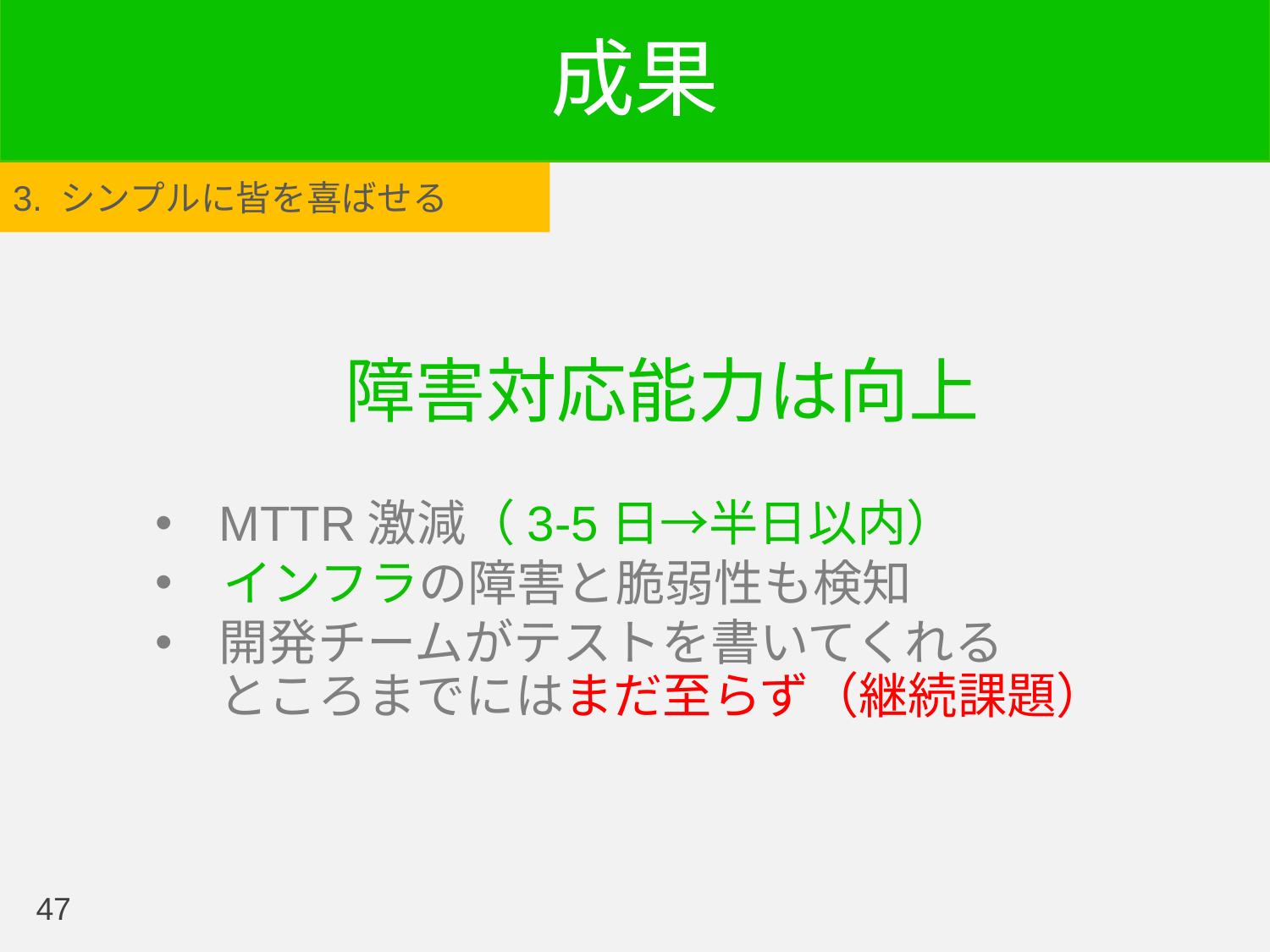

# 成果
3. シンプルに皆を喜ばせる
障害対応能力は向上

MTTR激減（3-5日→半日以内）
 インフラの障害と脆弱性も検知
開発チームがテストを書いてくれる
ところまでにはまだ至らず（継続課題）
47